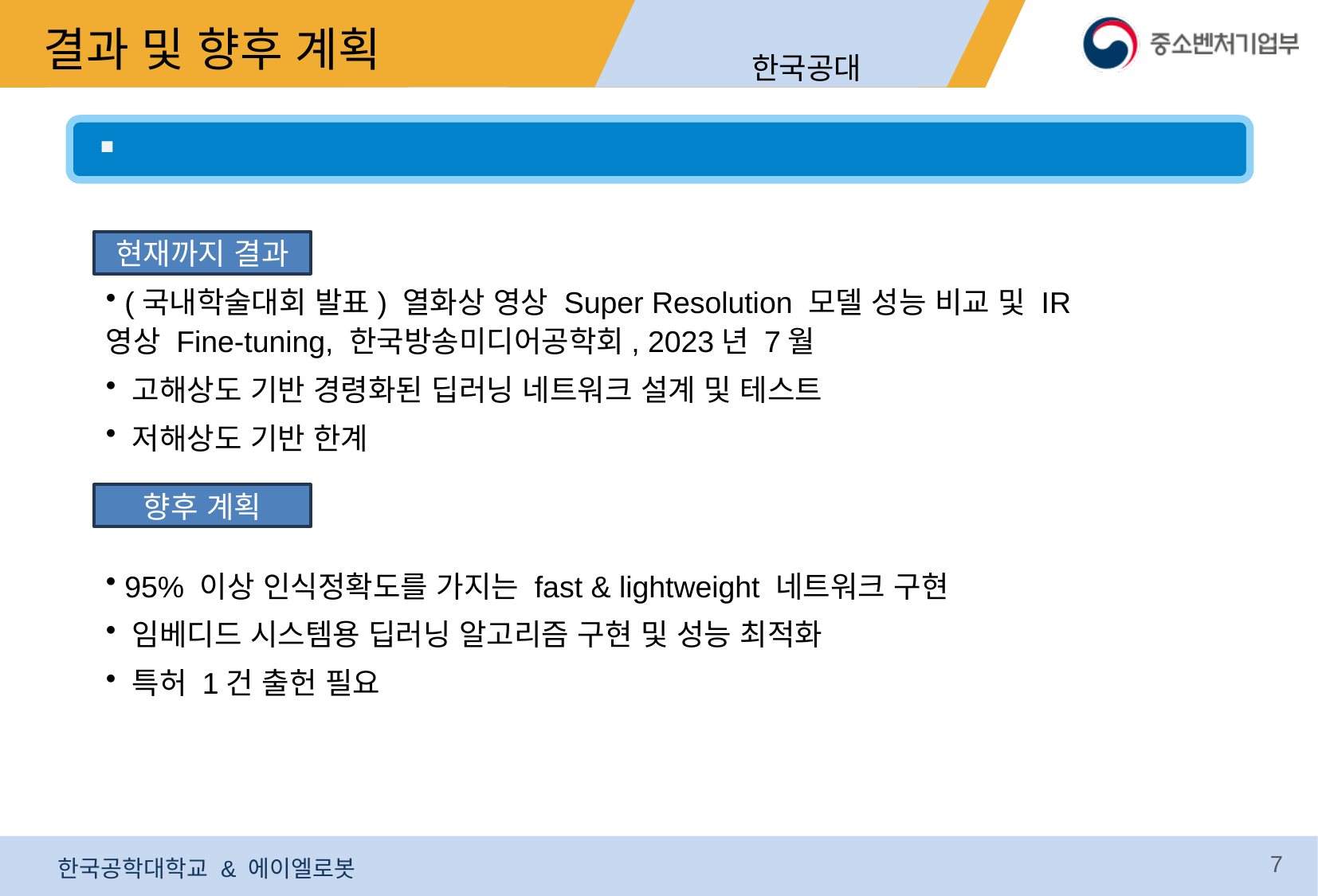

결과 및 향후 계획
한국공대

고해상도 경량화된 딥러닝 네트워크 알고리즘 구현
현재까지 결과
 (국내학술대회 발표) 열화상 영상 Super Resolution 모델 성능 비교 및 IR 영상 Fine-tuning, 한국방송미디어공학회, 2023년 7월
 고해상도 기반 경령화된 딥러닝 네트워크 설계 및 테스트
 저해상도 기반 한계
향후 계획
 95% 이상 인식정확도를 가지는 fast & lightweight 네트워크 구현
 임베디드 시스템용 딥러닝 알고리즘 구현 및 성능 최적화
 특허 1건 출헌 필요